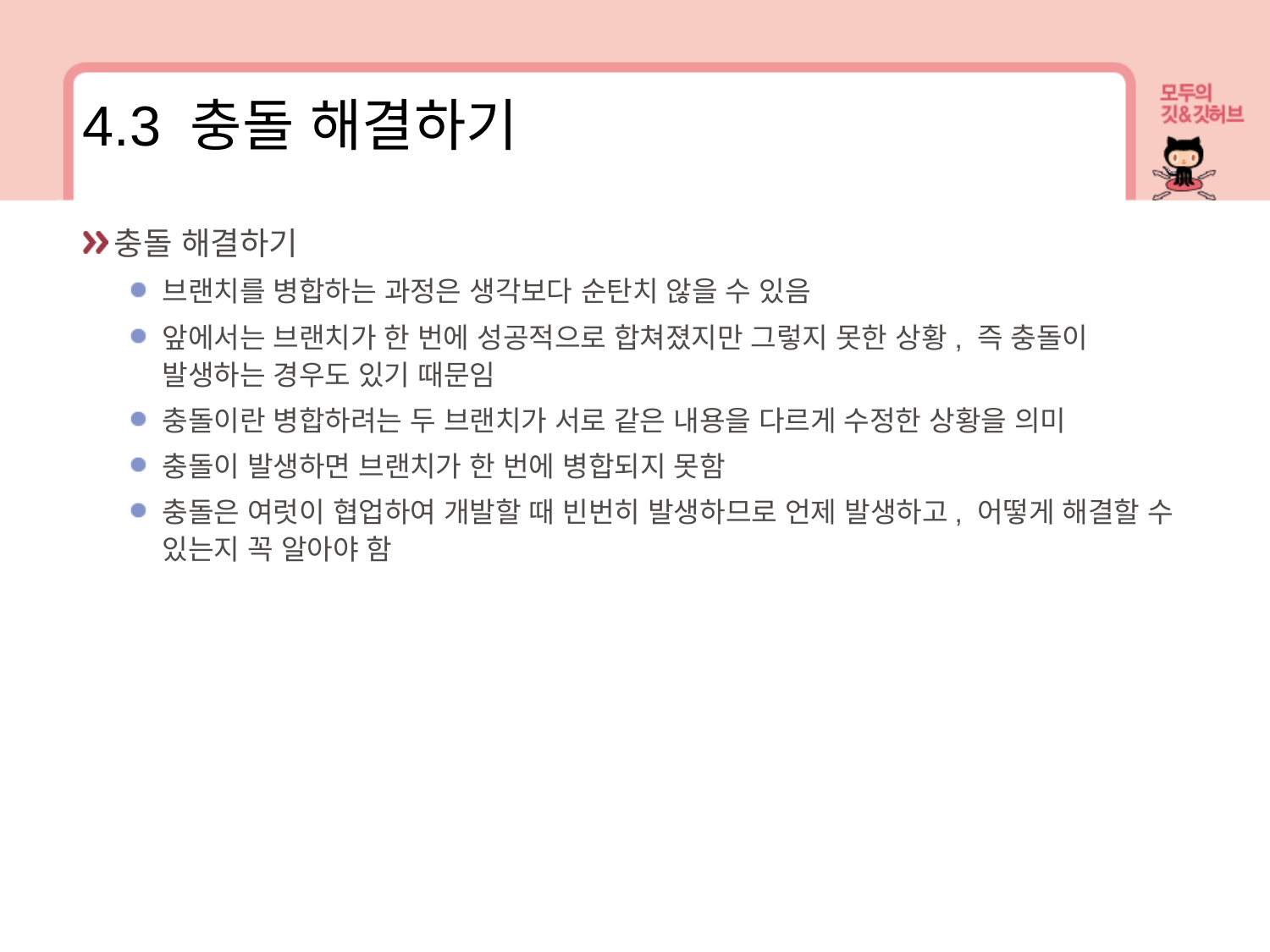

4.3 충돌 해결하기
충돌 해결하기
브랜치를 병합하는 과정은 생각보다 순탄치 않을 수 있음
앞에서는 브랜치가 한 번에 성공적으로 합쳐졌지만 그렇지 못한 상황, 즉 충돌이 발생하는 경우도 있기 때문임
충돌이란 병합하려는 두 브랜치가 서로 같은 내용을 다르게 수정한 상황을 의미
충돌이 발생하면 브랜치가 한 번에 병합되지 못함
충돌은 여럿이 협업하여 개발할 때 빈번히 발생하므로 언제 발생하고, 어떻게 해결할 수 있는지 꼭 알아야 함